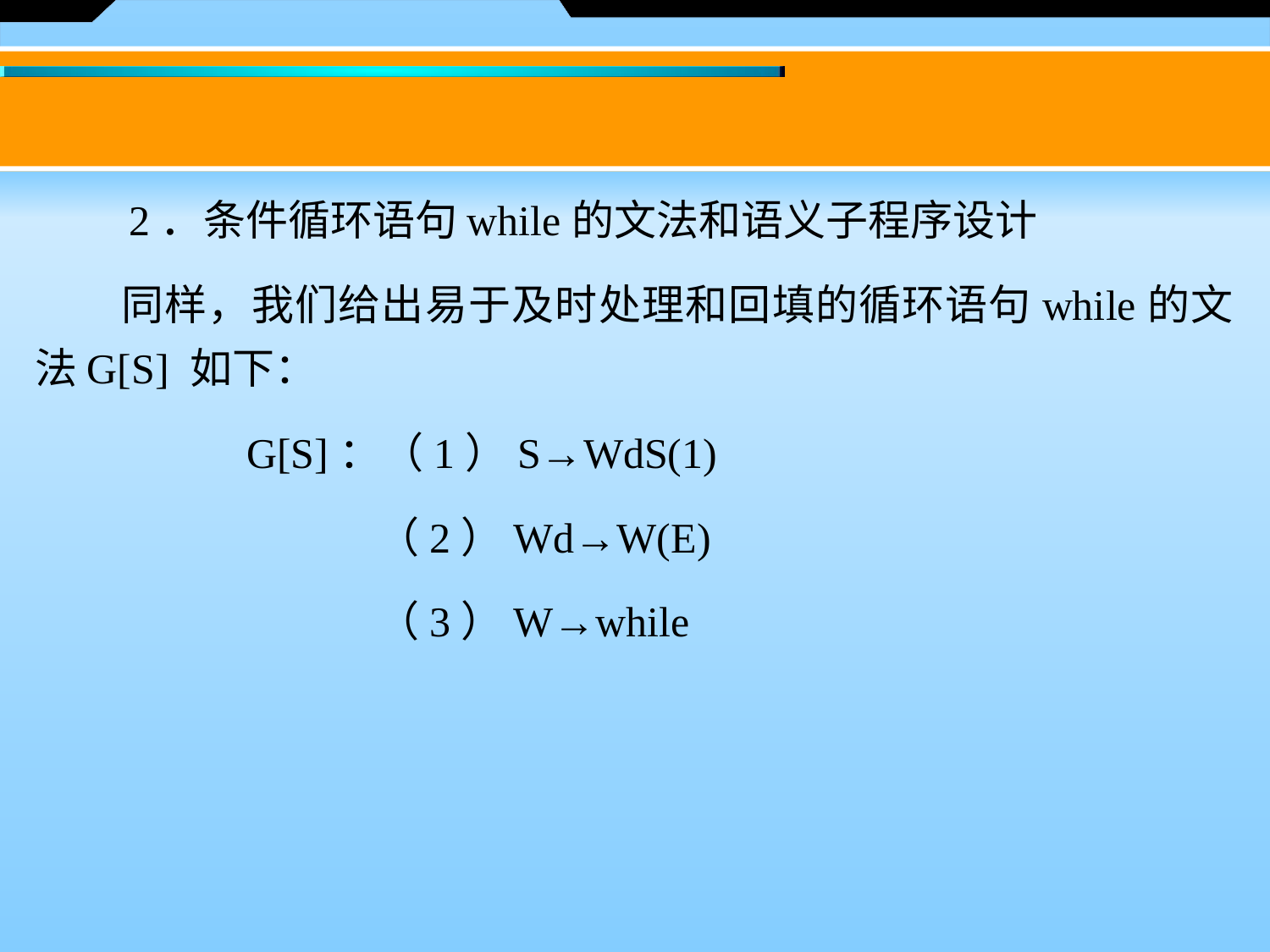

2．条件循环语句while的文法和语义子程序设计
　　同样，我们给出易于及时处理和回填的循环语句while的文法G[S] 如下：
                    G[S]：（1）S→WdS(1)
                      	        （2）Wd→W(E)
                      	        （3）W→while